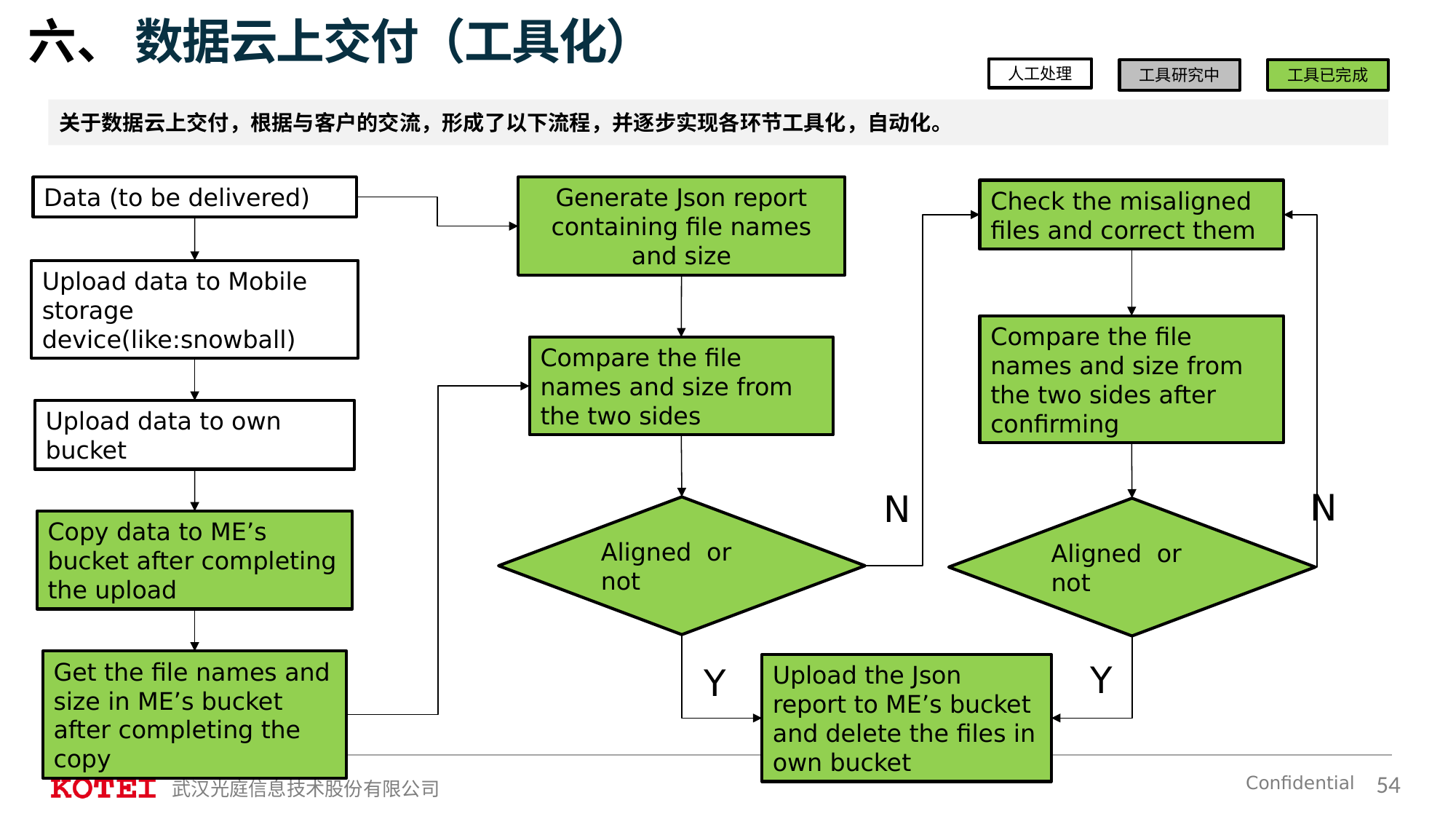

六、 数据云上交付（工具化）

人工处理
工具研究中
工具已完成
关于数据云上交付，根据与客户的交流，形成了以下流程，并逐步实现各环节工具化，自动化。
Data (to be delivered)
Generate Json report containing file names and size
Check the misaligned files and correct them
Upload data to Mobile storage device(like:snowball)
Compare the file names and size from the two sides after confirming
Compare the file names and size from the two sides
Upload data to own bucket
N
N
Aligned  or not
Aligned  or not
Copy data to ME’s bucket after completing the upload
Get the file names and size in ME’s bucket after completing the copy
Y
Y
Upload the Json report to ME’s bucket and delete the files in own bucket